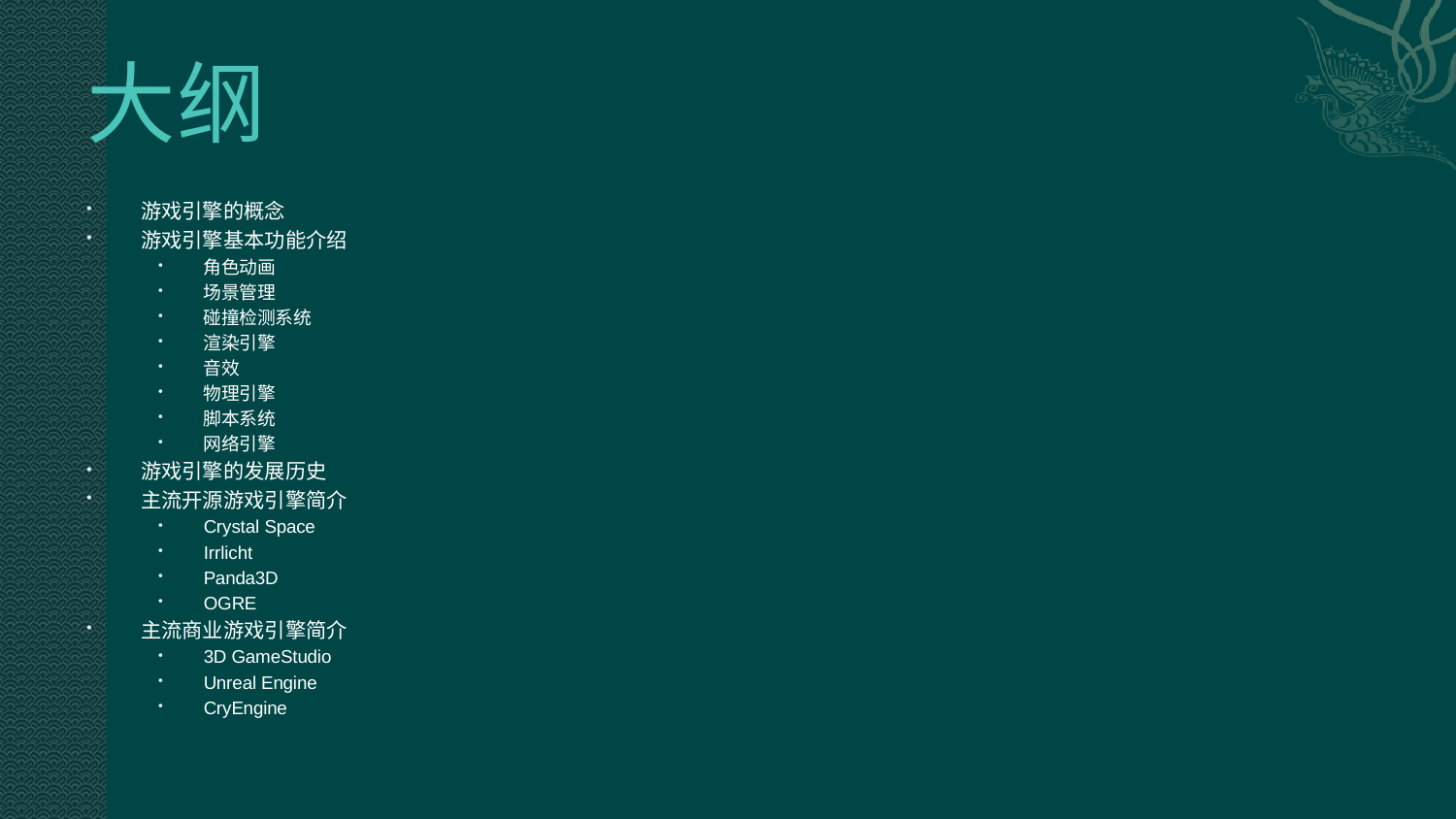

# 大纲
游戏引擎的概念
游戏引擎基本功能介绍
角色动画
场景管理
碰撞检测系统
渲染引擎
音效
物理引擎
脚本系统
网络引擎
游戏引擎的发展历史
主流开源游戏引擎简介
Crystal Space
Irrlicht
Panda3D
OGRE
主流商业游戏引擎简介
3D GameStudio
Unreal Engine
CryEngine